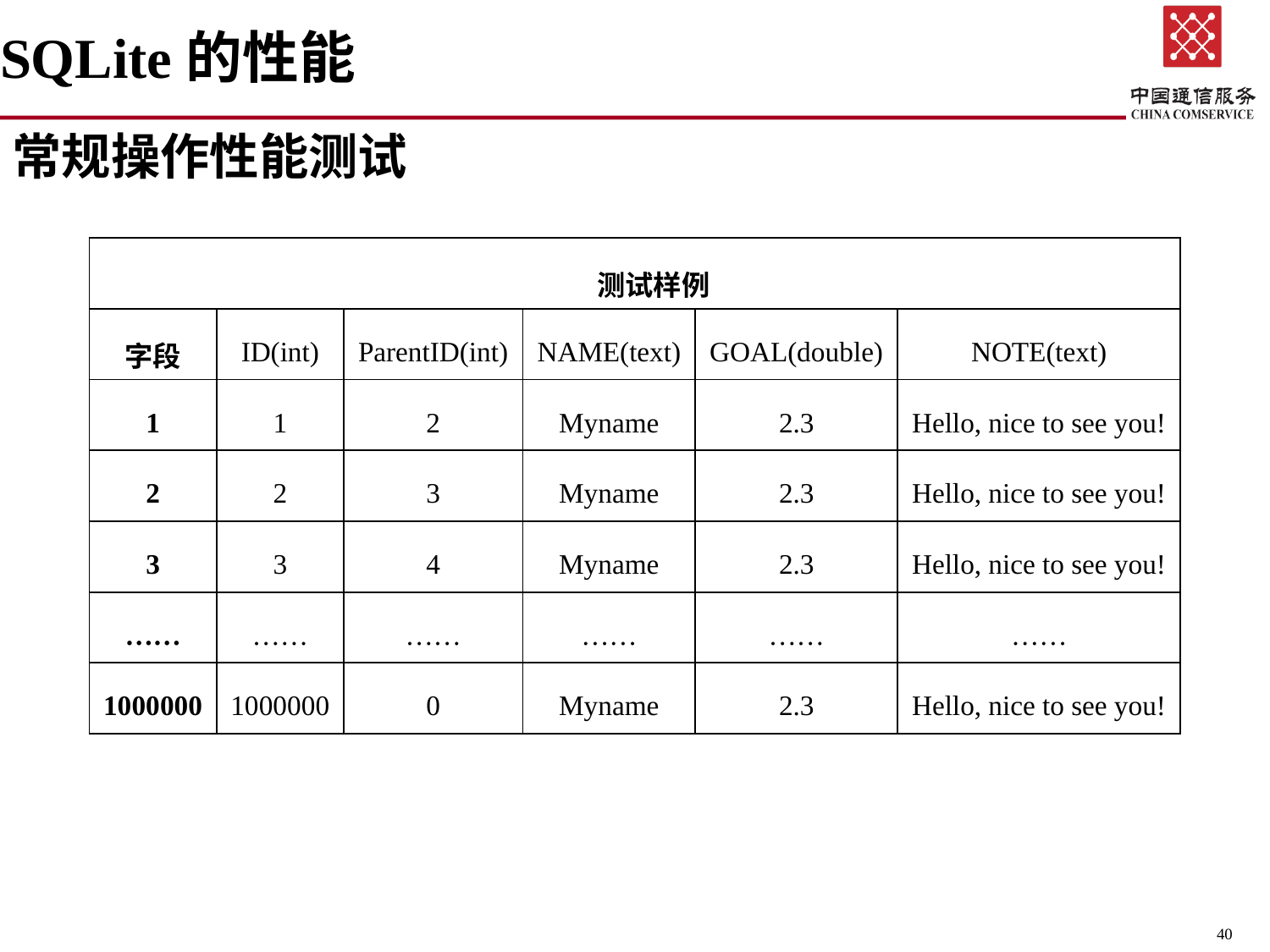

# SQLite的性能
常规操作性能测试
| 测试样例 |  |  |  |  |  |
| --- | --- | --- | --- | --- | --- |
| 字段 | ID(int) | ParentID(int) | NAME(text) | GOAL(double) | NOTE(text) |
| 1 | 1 | 2 | Myname | 2.3 | Hello, nice to see you! |
| 2 | 2 | 3 | Myname | 2.3 | Hello, nice to see you! |
| 3 | 3 | 4 | Myname | 2.3 | Hello, nice to see you! |
| …… | …… | …… | …… | …… | …… |
| 1000000 | 1000000 | 0 | Myname | 2.3 | Hello, nice to see you! |